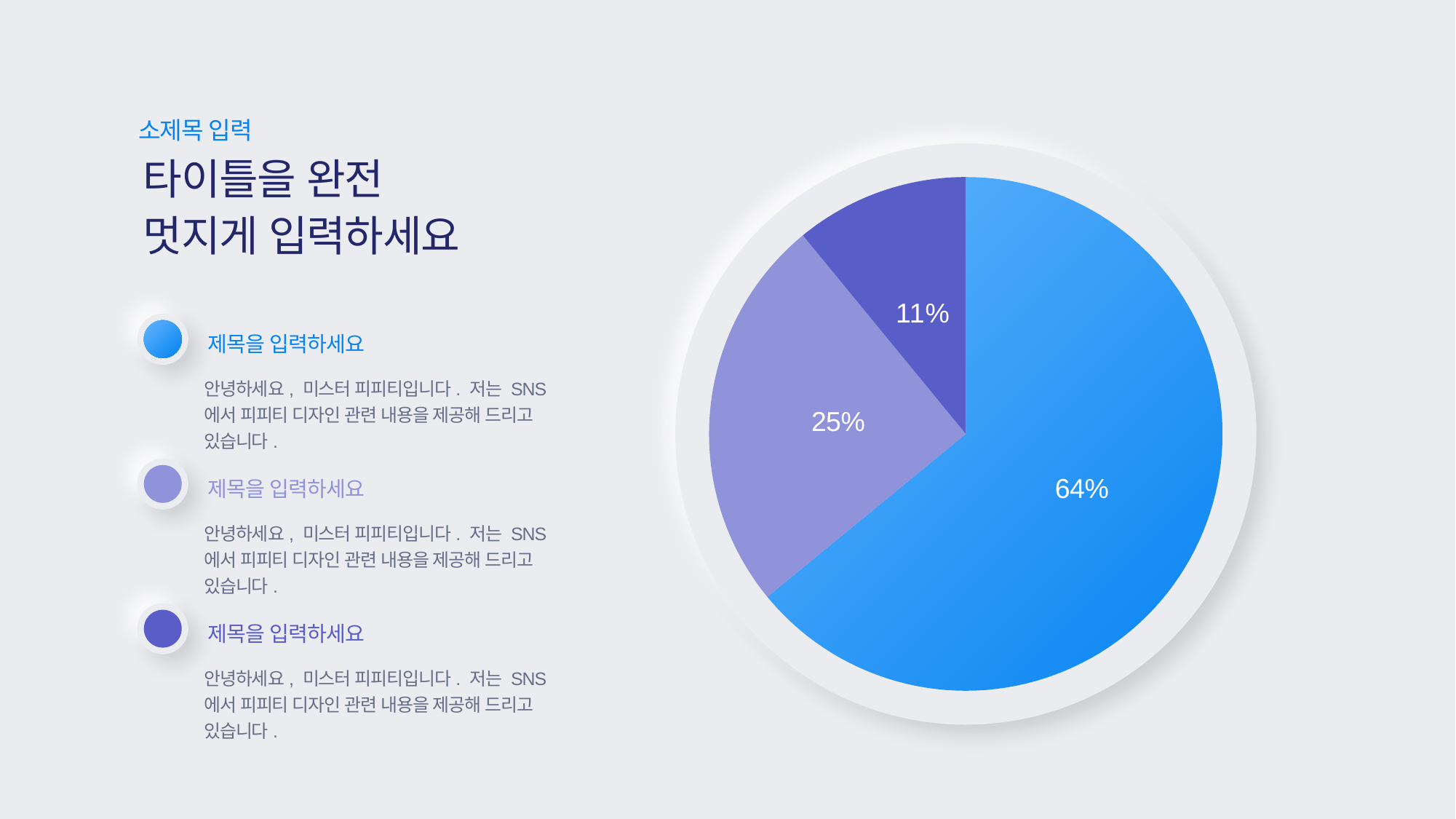

소제목 입력

타이틀을 완전
멋지게 입력하세요

### Chart

| Category | 판매 |
|---|---|
| 1분기 | 8.2 |
| 2분기 | 3.2 |
| 3분기 | 1.4 |

제목을 입력하세요
안녕하세요, 미스터 피피티입니다. 저는 SNS에서 피피티 디자인 관련 내용을 제공해 드리고 있습니다.

제목을 입력하세요
안녕하세요, 미스터 피피티입니다. 저는 SNS에서 피피티 디자인 관련 내용을 제공해 드리고 있습니다.

제목을 입력하세요
안녕하세요, 미스터 피피티입니다. 저는 SNS에서 피피티 디자인 관련 내용을 제공해 드리고 있습니다.